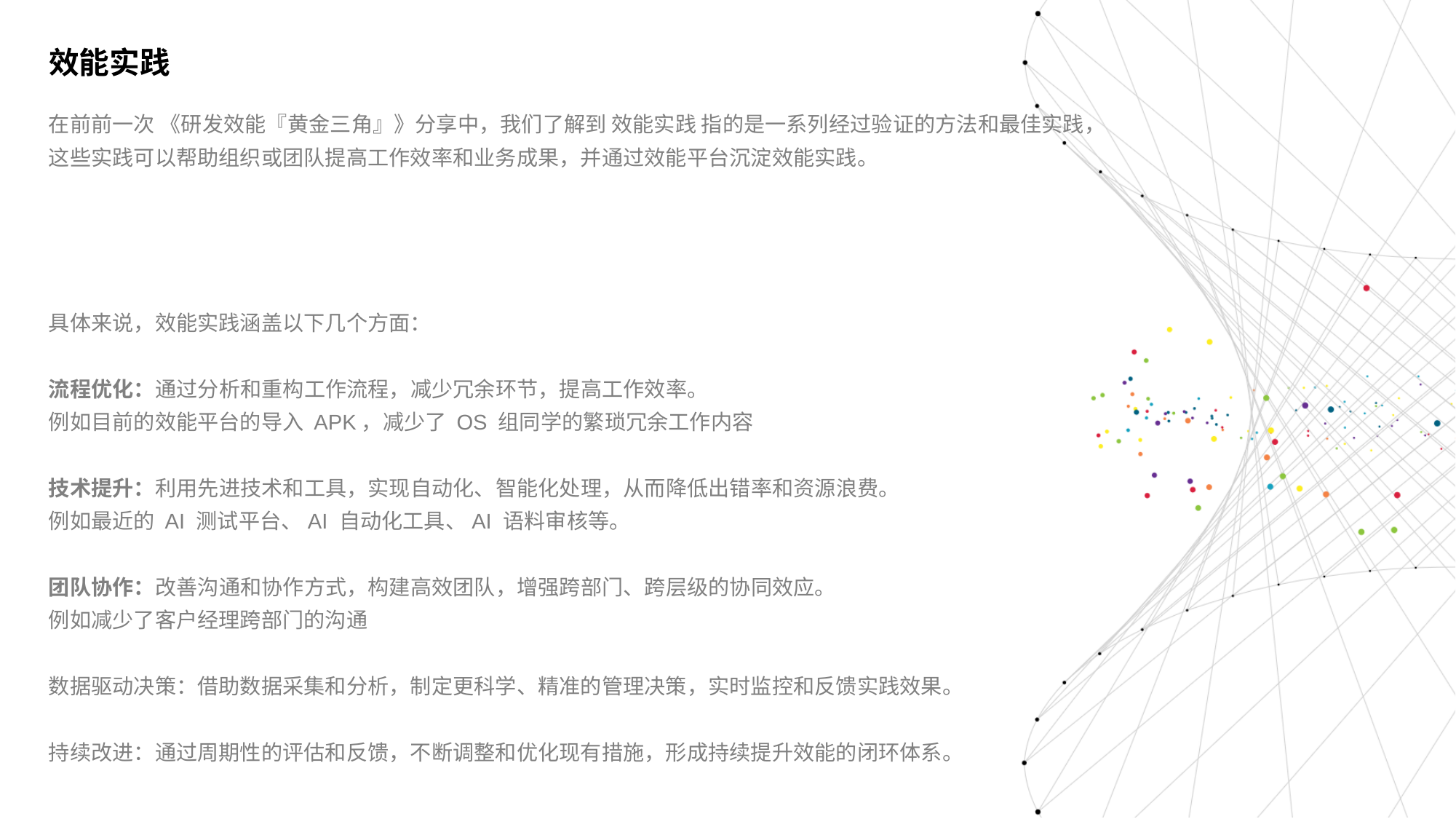

效能实践
在前前一次 《研发效能『黄金三角』》分享中，我们了解到 效能实践 指的是一系列经过验证的方法和最佳实践，
这些实践可以帮助组织或团队提高工作效率和业务成果，并通过效能平台沉淀效能实践。

具体来说，效能实践涵盖以下几个方面：

流程优化：通过分析和重构工作流程，减少冗余环节，提高工作效率。
例如目前的效能平台的导入 APK，减少了 OS 组同学的繁琐冗余工作内容

技术提升：利用先进技术和工具，实现自动化、智能化处理，从而降低出错率和资源浪费。
例如最近的 AI 测试平台、AI 自动化工具、AI 语料审核等。

团队协作：改善沟通和协作方式，构建高效团队，增强跨部门、跨层级的协同效应。
例如减少了客户经理跨部门的沟通

数据驱动决策：借助数据采集和分析，制定更科学、精准的管理决策，实时监控和反馈实践效果。

持续改进：通过周期性的评估和反馈，不断调整和优化现有措施，形成持续提升效能的闭环体系。